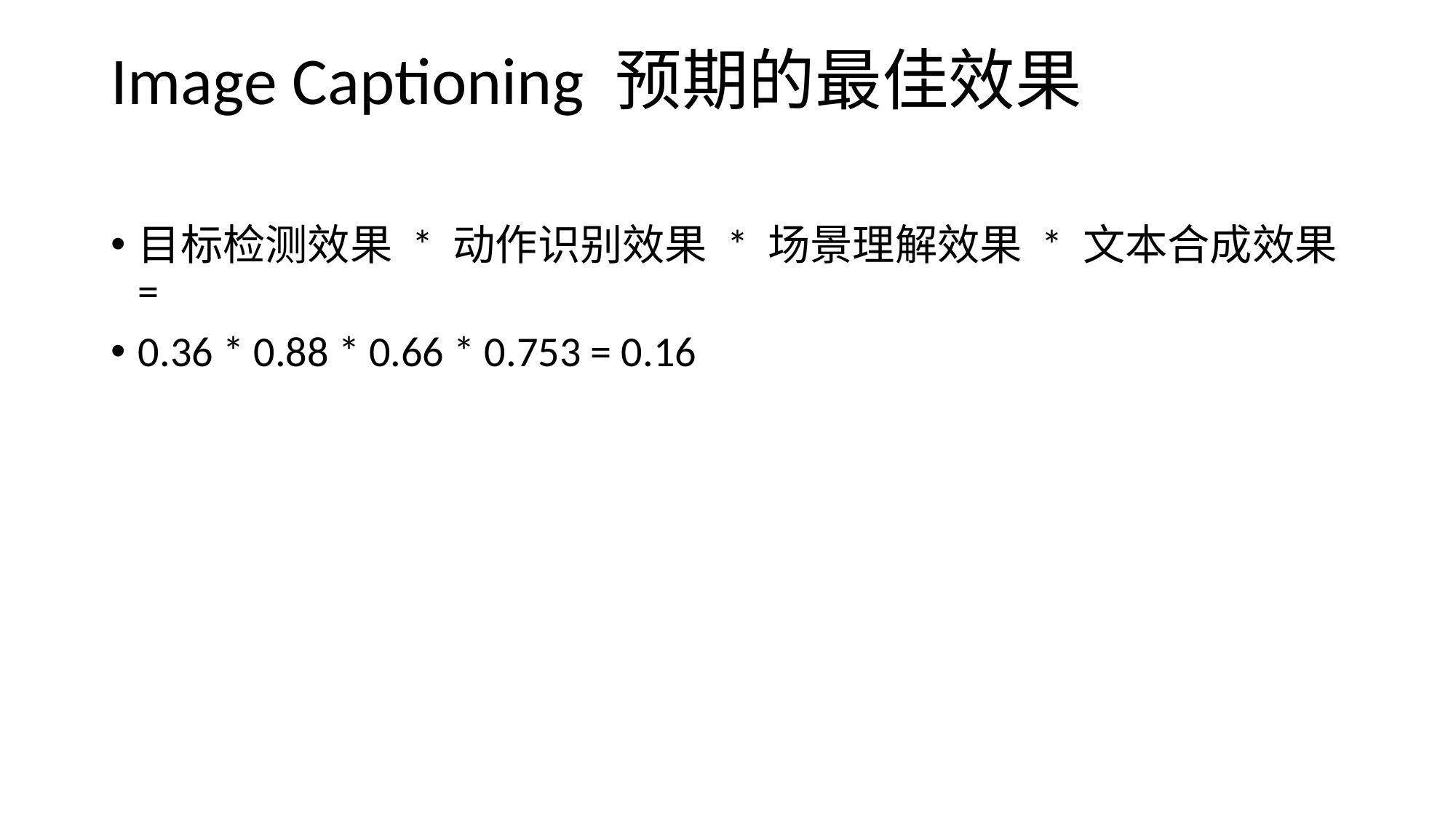

# Image Captioning 预期的最佳效果
目标检测效果 * 动作识别效果 * 场景理解效果 * 文本合成效果 =
0.36 * 0.88 * 0.66 * 0.753 = 0.16